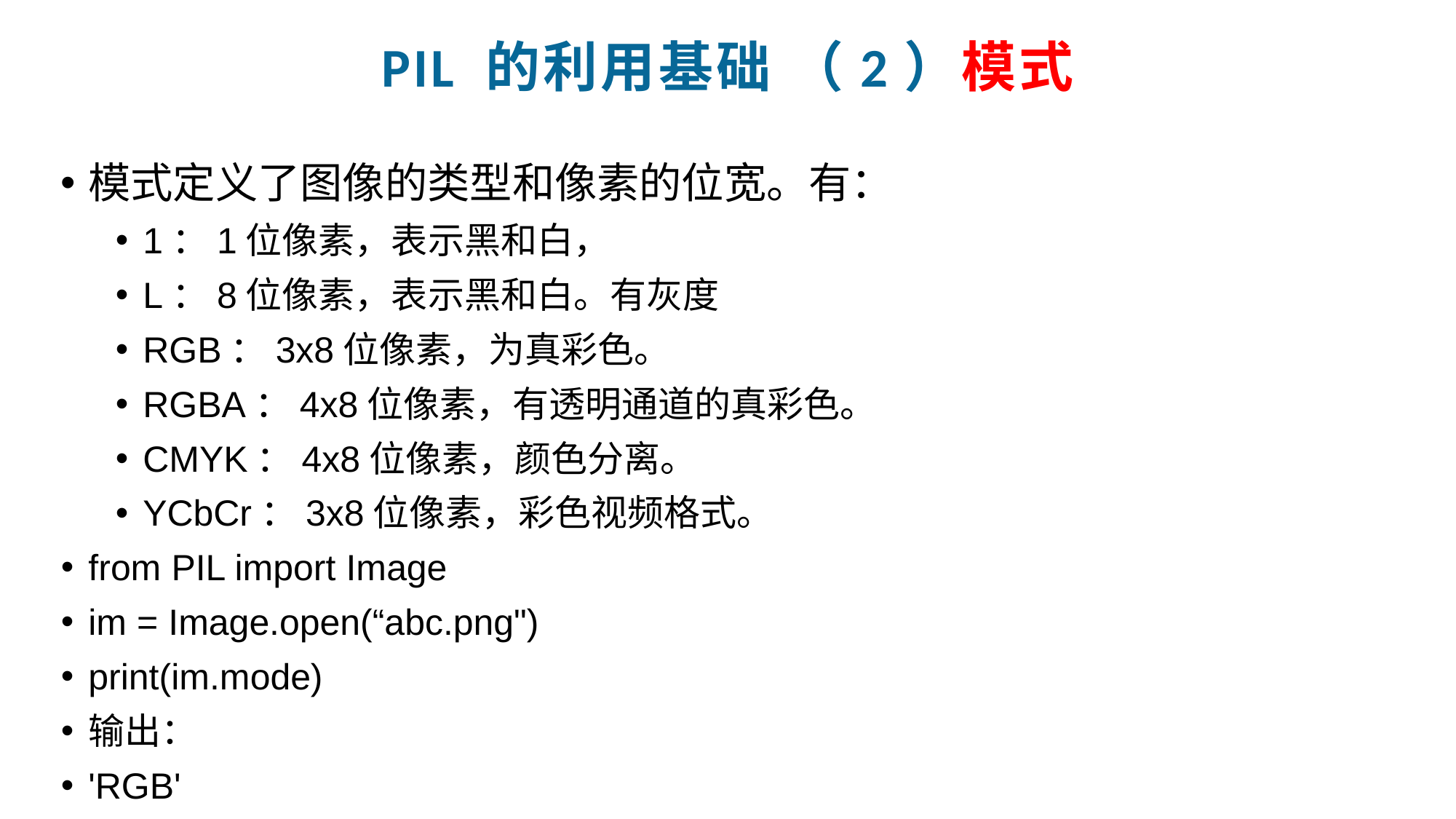

PIL 的利用基础 （2）模式
模式定义了图像的类型和像素的位宽。有：
1：1位像素，表示黑和白，
L：8位像素，表示黑和白。有灰度
RGB：3x8位像素，为真彩色。
RGBA：4x8位像素，有透明通道的真彩色。
CMYK：4x8位像素，颜色分离。
YCbCr：3x8位像素，彩色视频格式。
from PIL import Image
im = Image.open(“abc.png")
print(im.mode)
输出：
'RGB'